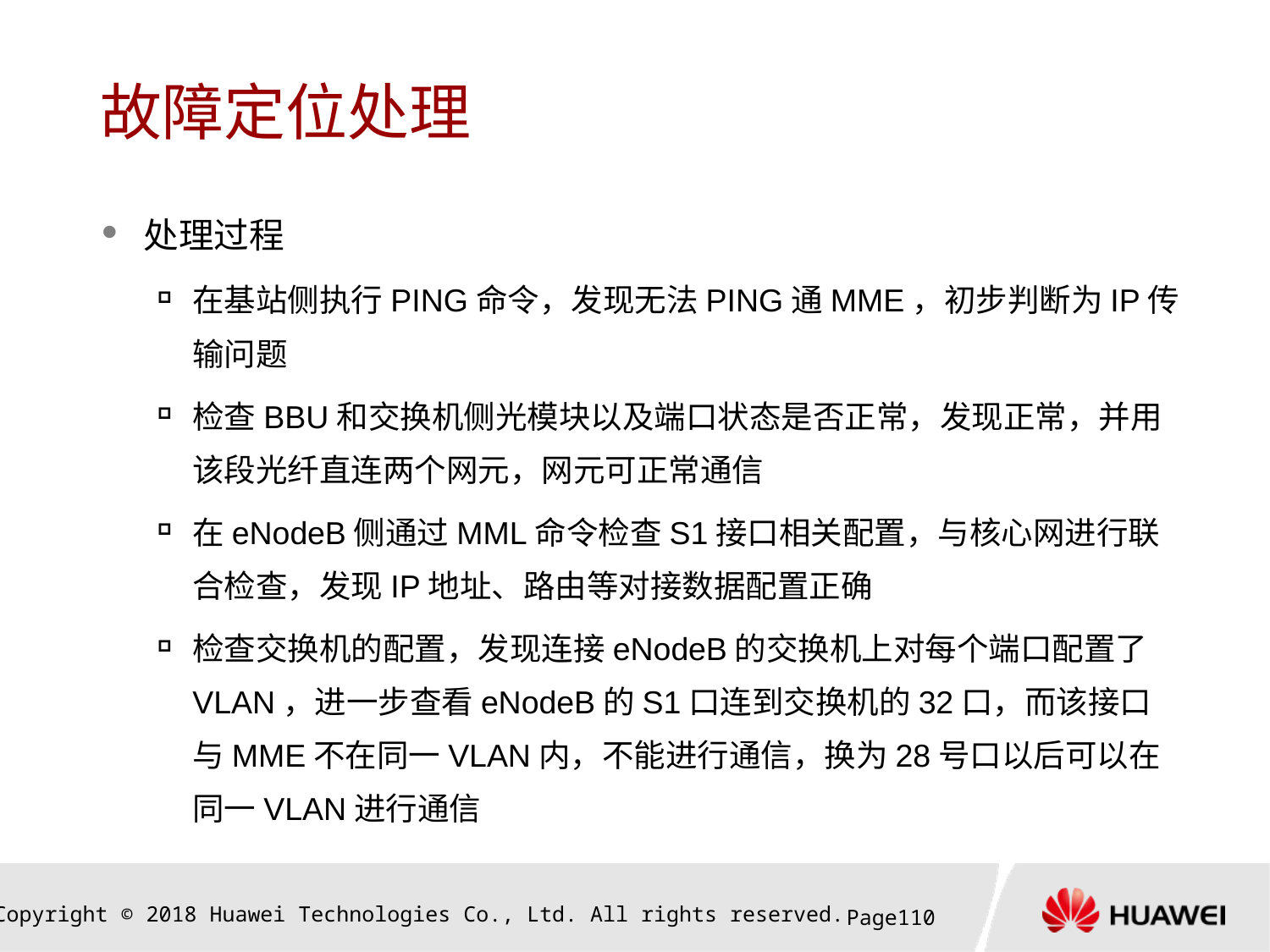

# 故障定位处理
处理过程
在基站侧执行PING命令，发现无法PING通MME，初步判断为IP传输问题
检查BBU和交换机侧光模块以及端口状态是否正常，发现正常，并用该段光纤直连两个网元，网元可正常通信
在eNodeB侧通过MML命令检查S1接口相关配置，与核心网进行联合检查，发现IP地址、路由等对接数据配置正确
检查交换机的配置，发现连接eNodeB的交换机上对每个端口配置了VLAN，进一步查看eNodeB的S1口连到交换机的32口，而该接口与MME不在同一VLAN内，不能进行通信，换为28号口以后可以在同一VLAN进行通信

Page110